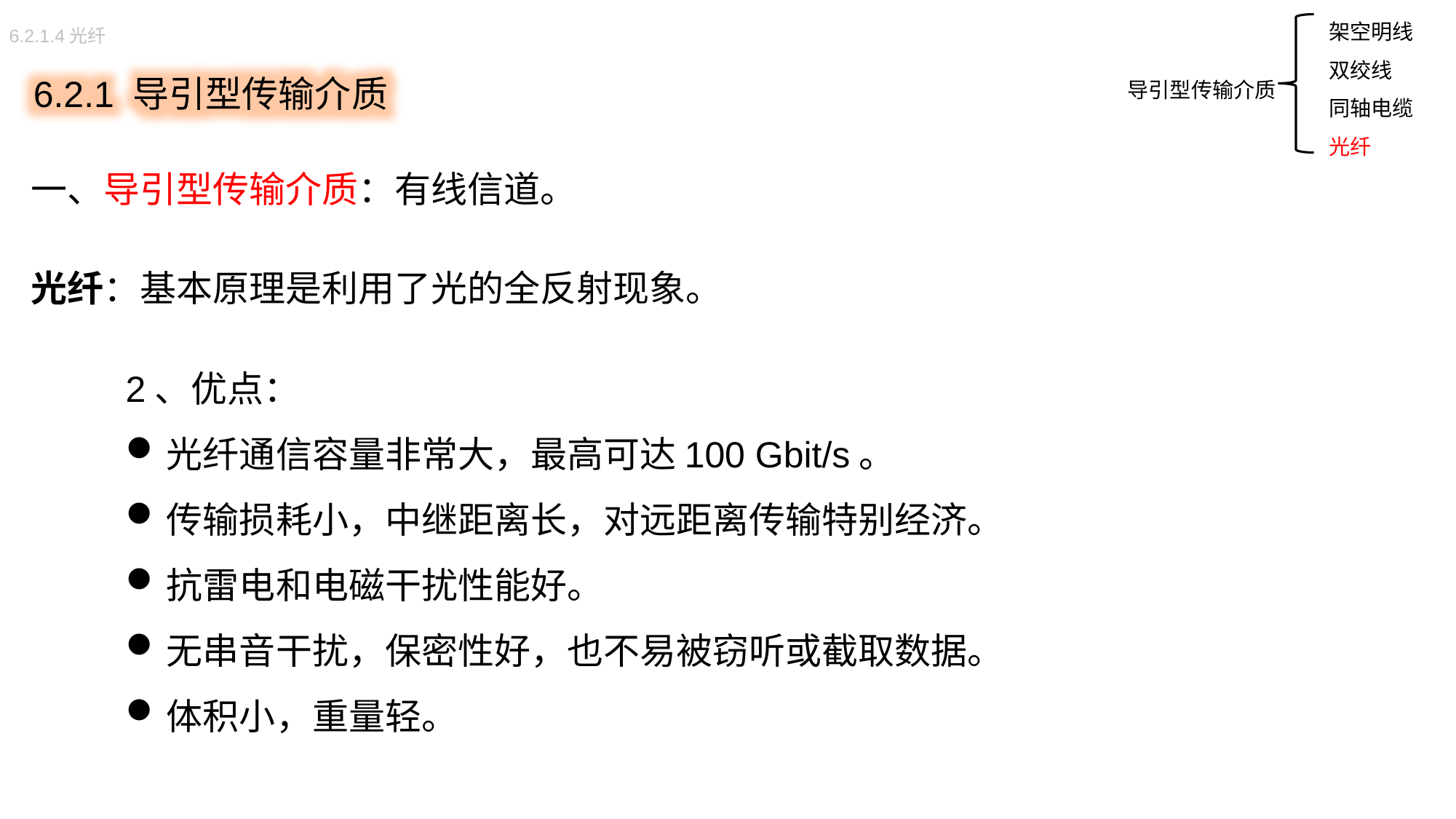

架空明线
双绞线
同轴电缆
光纤

6.2.1.4光纤
6.2.1 导引型传输介质
导引型传输介质
一、导引型传输介质：有线信道。
光纤：基本原理是利用了光的全反射现象。
2、优点：
光纤通信容量非常大，最高可达100 Gbit/s。
传输损耗小，中继距离长，对远距离传输特别经济。
抗雷电和电磁干扰性能好。
无串音干扰，保密性好，也不易被窃听或截取数据。
体积小，重量轻。